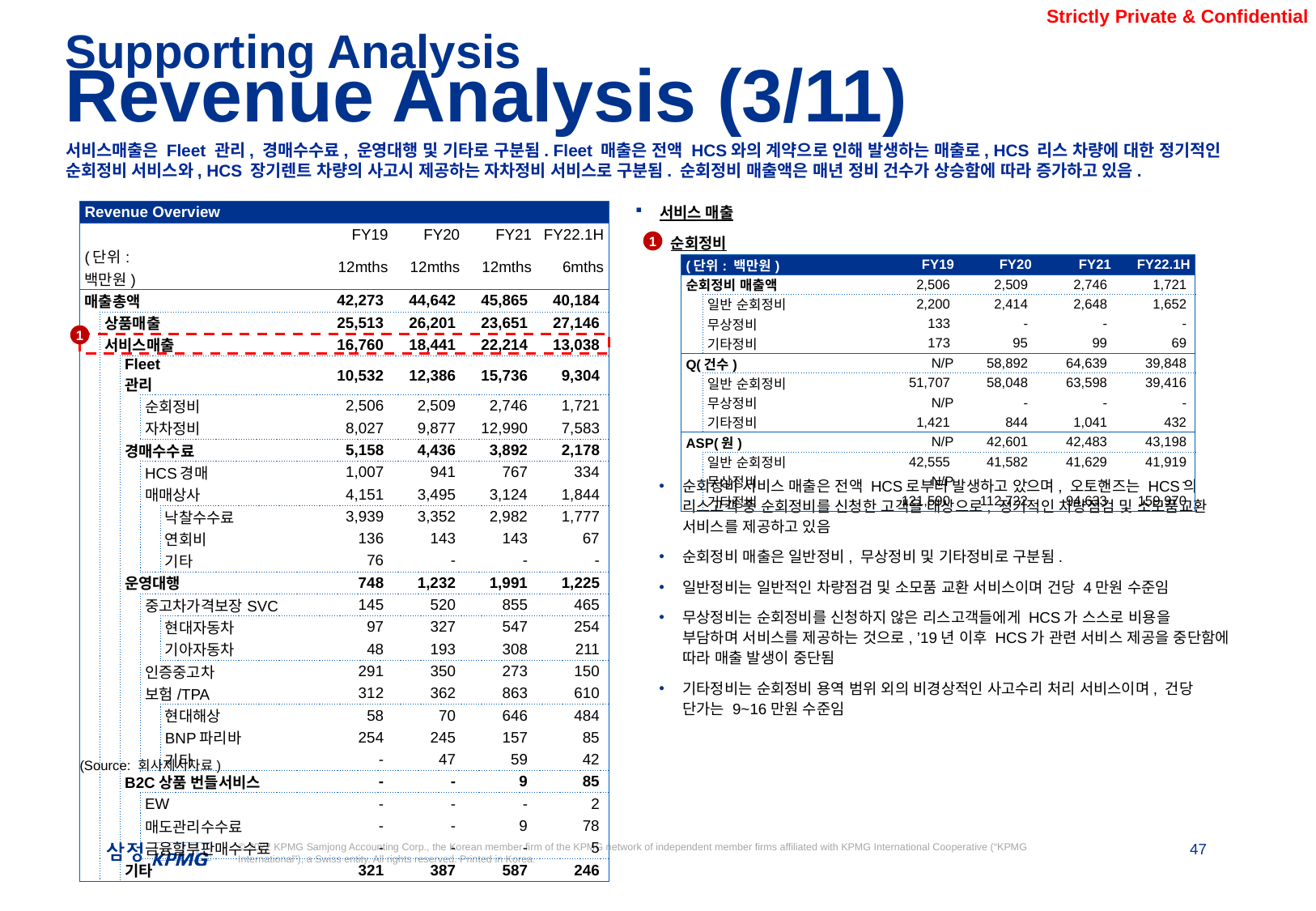

Supporting Analysis
Revenue Analysis (3/11)
서비스매출은 Fleet 관리, 경매수수료, 운영대행 및 기타로 구분됨. Fleet 매출은 전액 HCS와의 계약으로 인해 발생하는 매출로, HCS 리스 차량에 대한 정기적인 순회정비 서비스와, HCS 장기렌트 차량의 사고시 제공하는 자차정비 서비스로 구분됨. 순회정비 매출액은 매년 정비 건수가 상승함에 따라 증가하고 있음.
서비스 매출
순회정비

순회정비 서비스 매출은 전액 HCS로부터 발생하고 있으며, 오토핸즈는 HCS의 리스고객 중 순회정비를 신청한 고객을 대상으로, 정기적인 차량점검 및 소모품교환 서비스를 제공하고 있음
순회정비 매출은 일반정비, 무상정비 및 기타정비로 구분됨.
일반정비는 일반적인 차량점검 및 소모품 교환 서비스이며 건당 4만원 수준임
무상정비는 순회정비를 신청하지 않은 리스고객들에게 HCS가 스스로 비용을 부담하며 서비스를 제공하는 것으로, ’19년 이후 HCS가 관련 서비스 제공을 중단함에 따라 매출 발생이 중단됨
기타정비는 순회정비 용역 범위 외의 비경상적인 사고수리 처리 서비스이며, 건당 단가는 9~16만원 수준임
| Revenue Overview |  |  |  |  |  |  |  |  |  |  |
| --- | --- | --- | --- | --- | --- | --- | --- | --- | --- | --- |
|  |  |  |  |  |  |  | FY19 | FY20 | FY21 | FY22.1H |
| (단위: 백만원) |  |  |  |  |  |  | 12mths | 12mths | 12mths | 6mths |
| 매출총액 |  |  |  |  |  |  | 42,273 | 44,642 | 45,865 | 40,184 |
|  | 상품매출 |  |  |  |  |  | 25,513 | 26,201 | 23,651 | 27,146 |
|  | 서비스매출 |  |  |  |  |  | 16,760 | 18,441 | 22,214 | 13,038 |
|  |  | Fleet 관리 |  |  |  |  | 10,532 | 12,386 | 15,736 | 9,304 |
|  |  |  | 순회정비 |  |  |  | 2,506 | 2,509 | 2,746 | 1,721 |
|  |  |  | 자차정비 |  |  |  | 8,027 | 9,877 | 12,990 | 7,583 |
|  |  | 경매수수료 |  |  |  |  | 5,158 | 4,436 | 3,892 | 2,178 |
|  |  |  | HCS경매 |  |  |  | 1,007 | 941 | 767 | 334 |
|  |  |  | 매매상사 |  |  |  | 4,151 | 3,495 | 3,124 | 1,844 |
|  |  |  |  | 낙찰수수료 |  |  | 3,939 | 3,352 | 2,982 | 1,777 |
|  |  |  |  | 연회비 |  |  | 136 | 143 | 143 | 67 |
|  |  |  |  | 기타 |  |  | 76 | - | - | - |
|  |  | 운영대행 |  |  |  |  | 748 | 1,232 | 1,991 | 1,225 |
|  |  |  | 중고차가격보장SVC |  |  |  | 145 | 520 | 855 | 465 |
|  |  |  |  | 현대자동차 |  |  | 97 | 327 | 547 | 254 |
|  |  |  |  | 기아자동차 |  |  | 48 | 193 | 308 | 211 |
|  |  |  | 인증중고차 |  |  |  | 291 | 350 | 273 | 150 |
|  |  |  | 보험/TPA |  |  |  | 312 | 362 | 863 | 610 |
|  |  |  |  | 현대해상 |  |  | 58 | 70 | 646 | 484 |
|  |  |  |  | BNP파리바 |  |  | 254 | 245 | 157 | 85 |
|  |  |  |  | 기타 |  |  | - | 47 | 59 | 42 |
|  |  | B2C상품 번들서비스 |  |  |  |  | - | - | 9 | 85 |
|  |  |  | EW |  |  |  | - | - | - | 2 |
|  |  |  | 매도관리수수료 |  |  |  | - | - | 9 | 78 |
|  |  |  | 금융할부판매수수료 |  |  |  | - | - | - | 5 |
|  |  | 기타 |  |  |  |  | 321 | 387 | 587 | 246 |
1
| (단위: 백만원) |  | FY19 | FY20 | FY21 | FY22.1H |
| --- | --- | --- | --- | --- | --- |
| 순회정비 매출액 |  | 2,506 | 2,509 | 2,746 | 1,721 |
|  | 일반 순회정비 | 2,200 | 2,414 | 2,648 | 1,652 |
|  | 무상정비 | 133 | - | - | - |
|  | 기타정비 | 173 | 95 | 99 | 69 |
| Q(건수) |  | N/P | 58,892 | 64,639 | 39,848 |
|  | 일반 순회정비 | 51,707 | 58,048 | 63,598 | 39,416 |
|  | 무상정비 | N/P | - | - | - |
|  | 기타정비 | 1,421 | 844 | 1,041 | 432 |
| ASP(원) |  | N/P | 42,601 | 42,483 | 43,198 |
|  | 일반 순회정비 | 42,555 | 41,582 | 41,629 | 41,919 |
|  | 무상정비 | N/P | - | - | - |
|  | 기타정비 | 121,590 | 112,722 | 94,633 | 159,970 |
1

(Source: 회사제시자료)